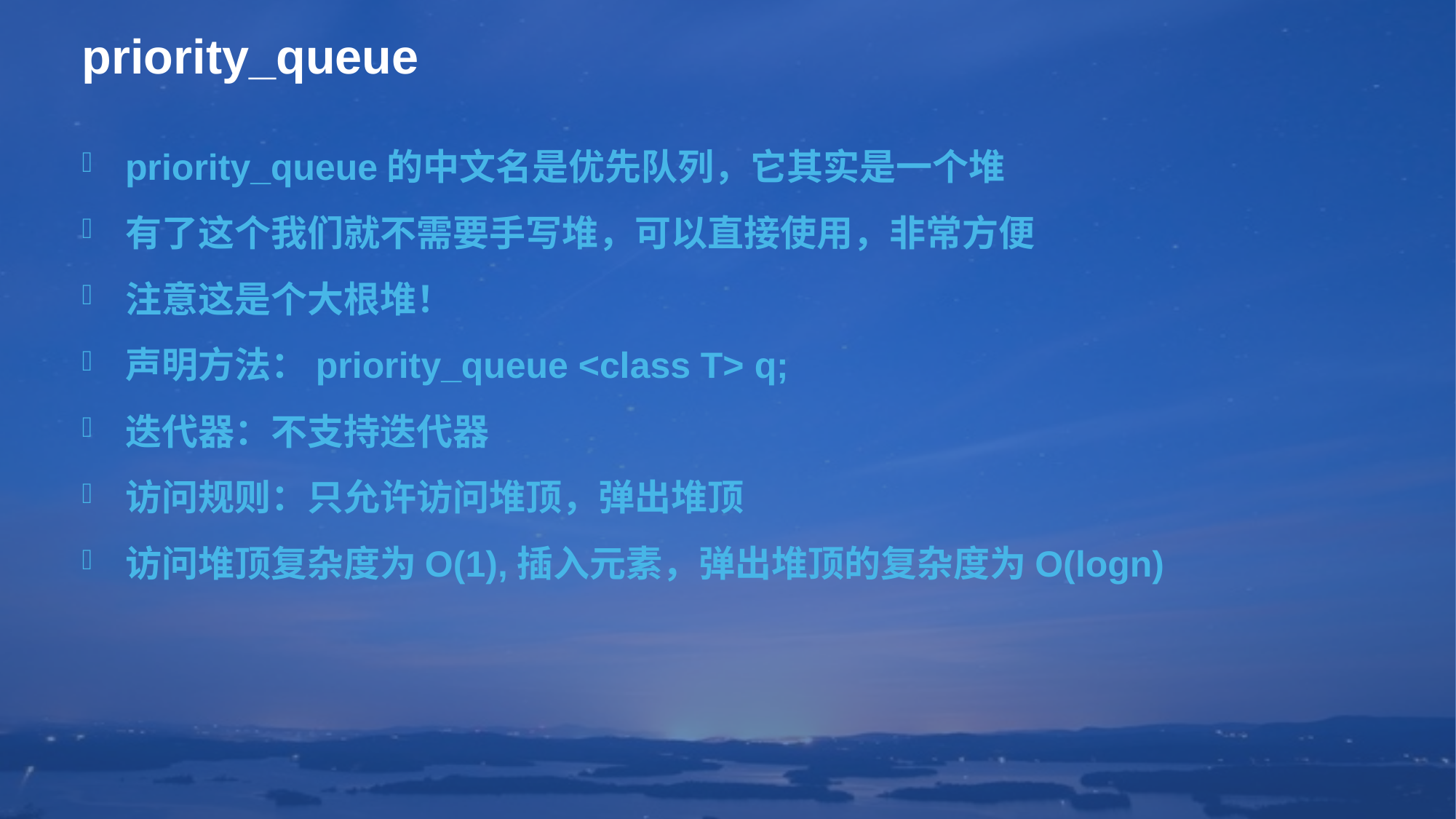

# priority_queue
priority_queue的中文名是优先队列，它其实是一个堆
有了这个我们就不需要手写堆，可以直接使用，非常方便
注意这是个大根堆！
声明方法：priority_queue <class T> q;
迭代器：不支持迭代器
访问规则：只允许访问堆顶，弹出堆顶
访问堆顶复杂度为O(1),插入元素，弹出堆顶的复杂度为O(logn)